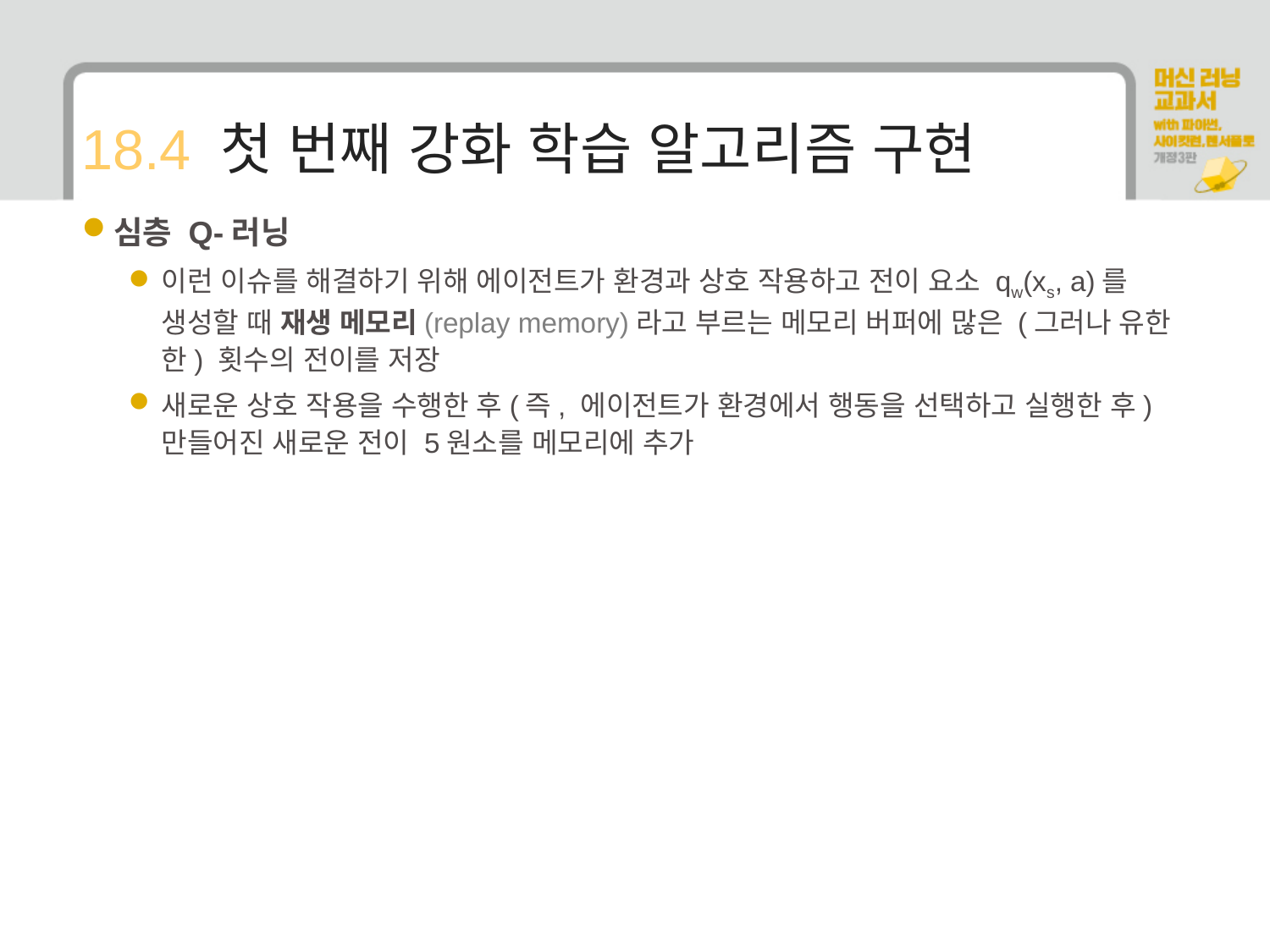

# 18.4 첫 번째 강화 학습 알고리즘 구현
심층 Q-러닝
이런 이슈를 해결하기 위해 에이전트가 환경과 상호 작용하고 전이 요소 qw(xs, a)를 생성할 때 재생 메모리(replay memory)라고 부르는 메모리 버퍼에 많은 (그러나 유한한) 횟수의 전이를 저장
새로운 상호 작용을 수행한 후(즉, 에이전트가 환경에서 행동을 선택하고 실행한 후) 만들어진 새로운 전이 5원소를 메모리에 추가